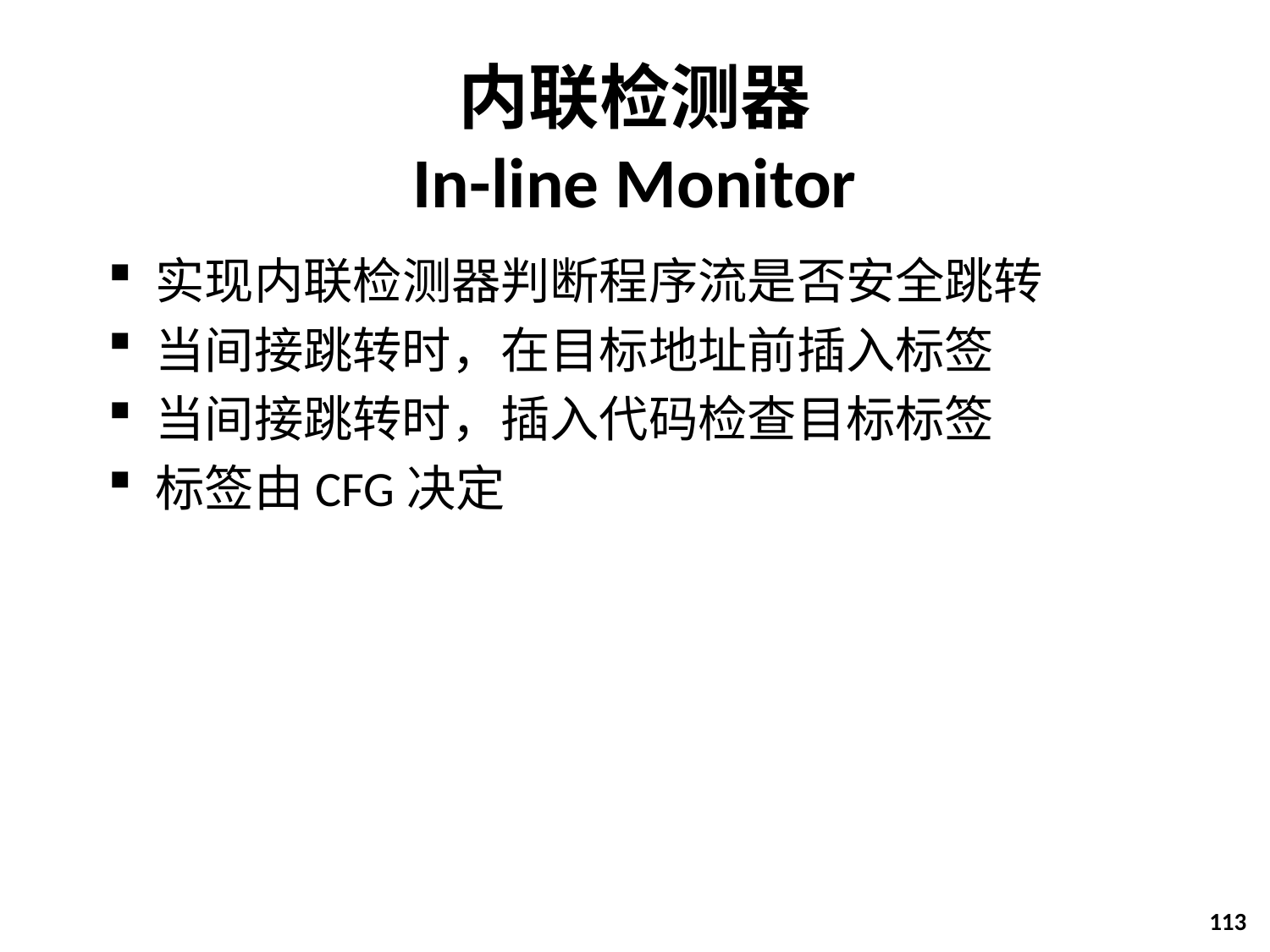

# 内联检测器 In-line Monitor
实现内联检测器判断程序流是否安全跳转
当间接跳转时，在目标地址前插入标签
当间接跳转时，插入代码检查目标标签
标签由CFG决定
113